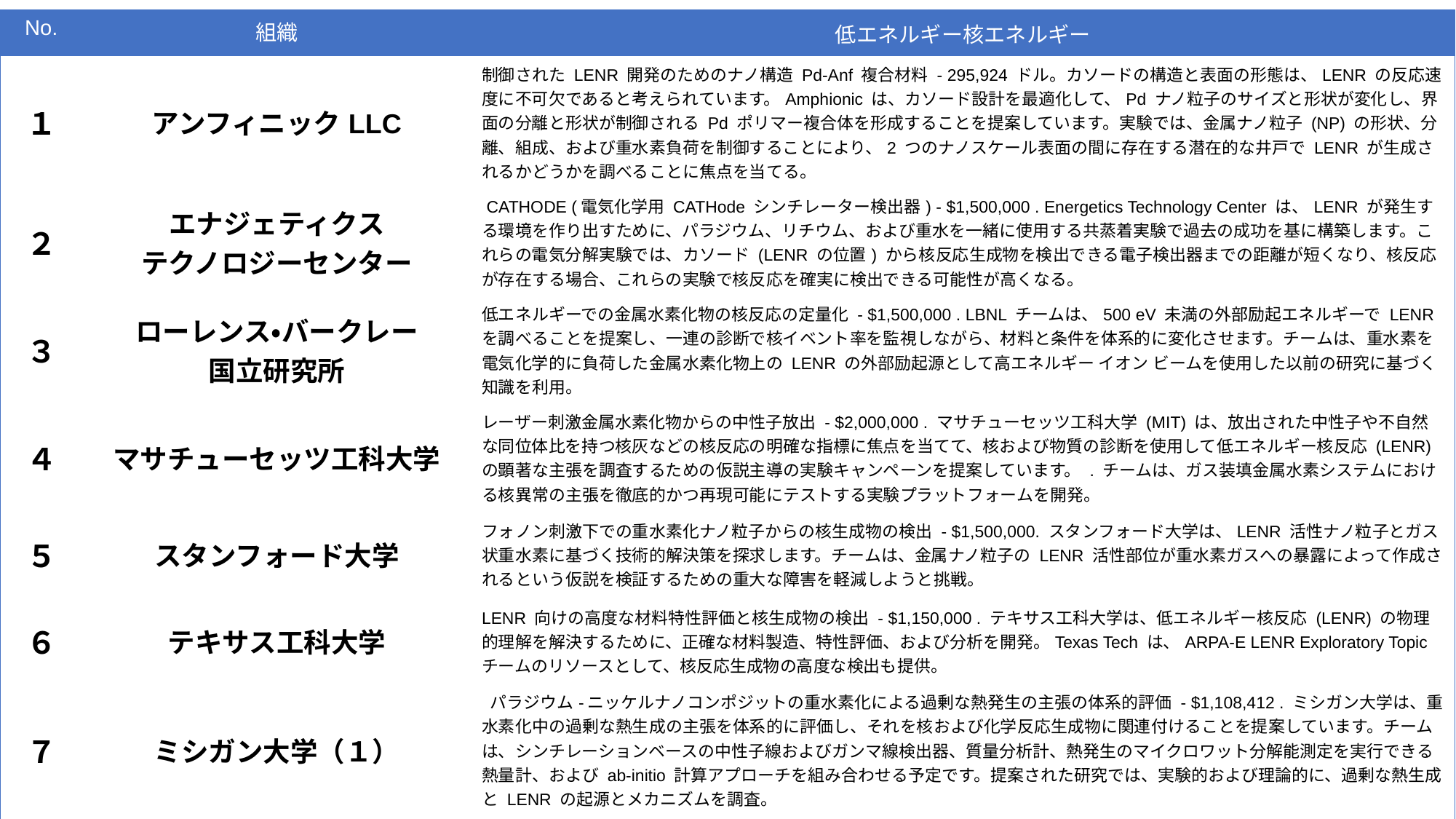

| No. | 組織 | 低エネルギー核エネルギー |
| --- | --- | --- |
| １ | アンフィニックLLC | 制御された LENR 開発のためのナノ構造 Pd-Anf 複合材料 - 295,924 ドル。カソードの構造と表面の形態は、LENR の反応速度に不可欠であると考えられています。Amphionic は、カソード設計を最適化して、Pd ナノ粒子のサイズと形状が変化し、界面の分離と形状が制御される Pd ポリマー複合体を形成することを提案しています。実験では、金属ナノ粒子 (NP) の形状、分離、組成、および重水素負荷を制御することにより、2 つのナノスケール表面の間に存在する潜在的な井戸で LENR が生成されるかどうかを調べることに焦点を当てる。 |
| ２ | エナジェティクス テクノロジーセンター | CATHODE (電気化学用 CATHode シンチレーター検出器) - $1,500,000 . Energetics Technology Center は、LENR が発生する環境を作り出すために、パラジウム、リチウム、および重水を一緒に使用する共蒸着実験で過去の成功を基に構築します。これらの電気分解実験では、カソード (LENR の位置) から核反応生成物を検出できる電子検出器までの距離が短くなり、核反応が存在する場合、これらの実験で核反応を確実に検出できる可能性が高くなる。 |
| ３ | ローレンス・バークレー 国立研究所 | 低エネルギーでの金属水素化物の核反応の定量化 - $1,500,000 . LBNL チームは、500 eV 未満の外部励起エネルギーで LENR を調べることを提案し、一連の診断で核イベント率を監視しながら、材料と条件を体系的に変化させます。チームは、重水素を電気化学的に負荷した金属水素化物上の LENR の外部励起源として高エネルギー イオン ビームを使用した以前の研究に基づく知識を利用。 |
| ４ | マサチューセッツ工科大学 | レーザー刺激金属水素化物からの中性子放出 - $2,000,000 . マサチューセッツ工科大学 (MIT) は、放出された中性子や不自然な同位体比を持つ核灰などの核反応の明確な指標に焦点を当てて、核および物質の診断を使用して低エネルギー核反応 (LENR) の顕著な主張を調査するための仮説主導の実験キャンペーンを提案しています。 . チームは、ガス装填金属水素システムにおける核異常の主張を徹底的かつ再現可能にテストする実験プラットフォームを開発。 |
| ５ | スタンフォード大学 | フォノン刺激下での重水素化ナノ粒子からの核生成物の検出 - $1,500,000. スタンフォード大学は、LENR 活性ナノ粒子とガス状重水素に基づく技術的解決策を探求します。チームは、金属ナノ粒子の LENR 活性部位が重水素ガスへの暴露によって作成されるという仮説を検証するための重大な障害を軽減しようと挑戦。 |
| ６ | テキサス工科大学 | LENR 向けの高度な材料特性評価と核生成物の検出 - $1,150,000 . テキサス工科大学は、低エネルギー核反応 (LENR) の物理的理解を解決するために、正確な材料製造、特性評価、および分析を開発。Texas Tech は、ARPA-E LENR Exploratory Topic チームのリソースとして、核反応生成物の高度な検出も提供。 |
| ７ | ミシガン大学（１） | パラジウム-ニッケルナノコンポジットの重水素化による過剰な熱発生の主張の体系的評価 - $1,108,412 . ミシガン大学は、重水素化中の過剰な熱生成の主張を体系的に評価し、それを核および化学反応生成物に関連付けることを提案しています。チームは、シンチレーションベースの中性子線およびガンマ線検出器、質量分析計、熱発生のマイクロワット分解能測定を実行できる熱量計、および ab-initio 計算アプローチを組み合わせる予定です。提案された研究では、実験的および理論的に、過剰な熱生成と LENR の起源とメカニズムを調査。 |
| ８ | ミシガン大学（２） | 低エネルギー核反応における探索的実験のための電離放射線検出 - 902,213 ドル。ミシガン大学は、LENR 実験からの仮想的な中性子、ガンマ、およびイオン放出を測定する機能を提供します。最新の計測器は、収集されたデータを解釈し、提案された信号を評価するために、データの取得、分析、背景の理解におけるベスト プラクティスと組み合わせ。 |